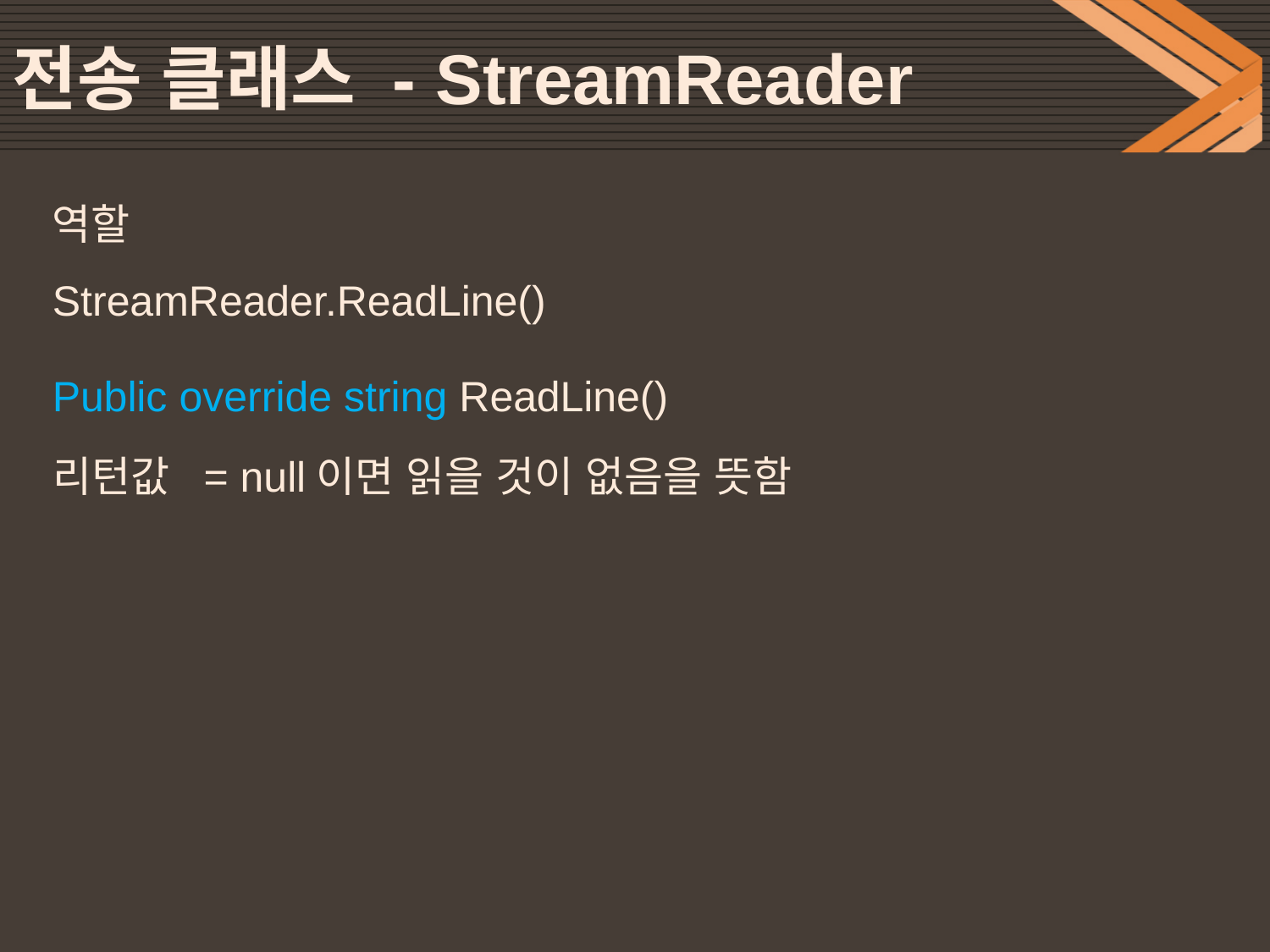

# 전송 클래스 - StreamReader
역할
StreamReader.ReadLine()
Public override string ReadLine()
리턴값  = null이면 읽을 것이 없음을 뜻함